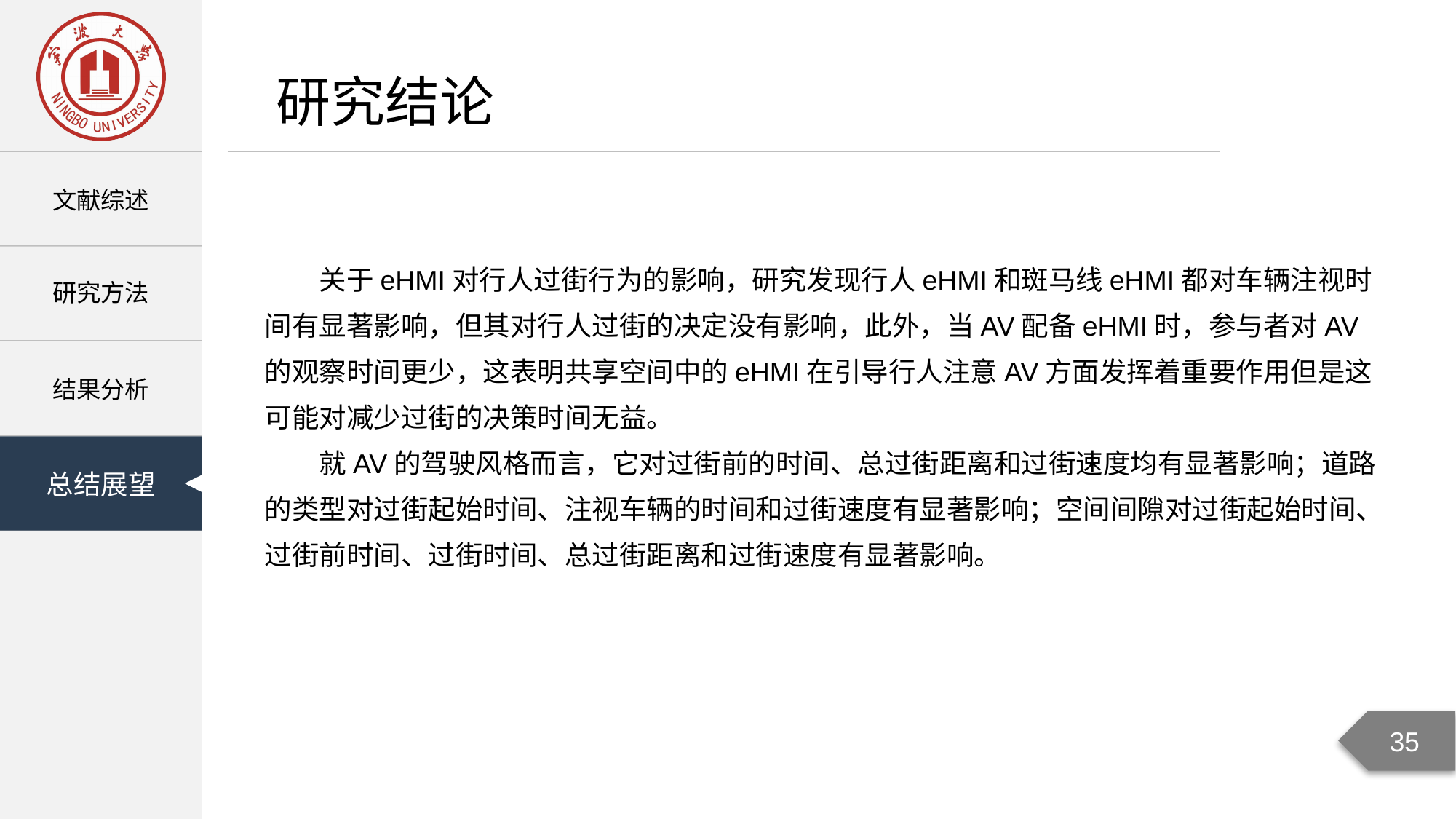

研究结论
关于eHMI对行人过街行为的影响，研究发现行人eHMI和斑马线eHMI都对车辆注视时间有显著影响，但其对行人过街的决定没有影响，此外，当AV配备eHMI时，参与者对AV的观察时间更少，这表明共享空间中的eHMI在引导行人注意AV方面发挥着重要作用但是这可能对减少过街的决策时间无益。
就AV的驾驶风格而言，它对过街前的时间、总过街距离和过街速度均有显著影响；道路的类型对过街起始时间、注视车辆的时间和过街速度有显著影响；空间间隙对过街起始时间、过街前时间、过街时间、总过街距离和过街速度有显著影响。